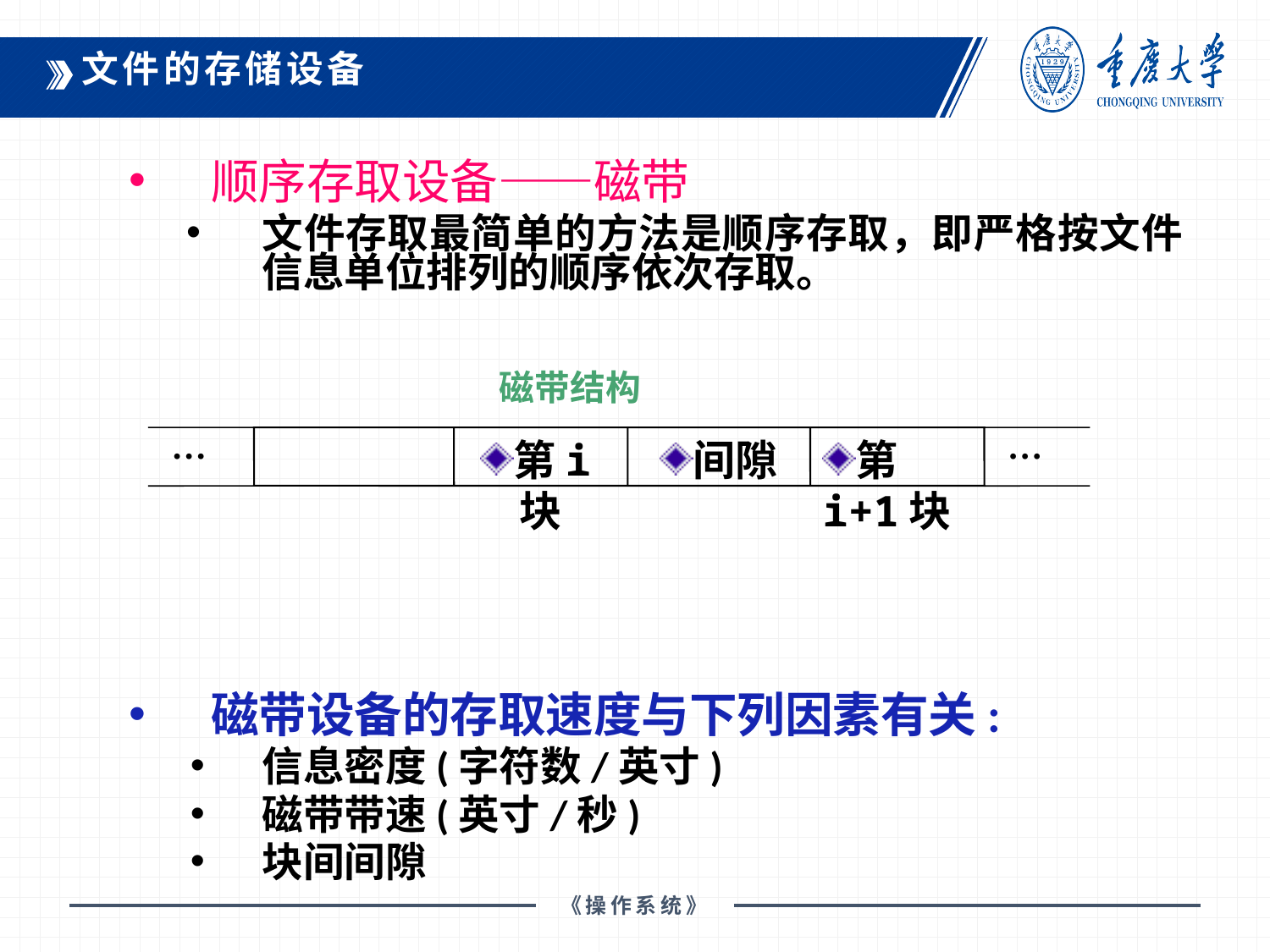

文件的存储设备
顺序存取设备——磁带
文件存取最简单的方法是顺序存取，即严格按文件信息单位排列的顺序依次存取。

磁带设备的存取速度与下列因素有关:
信息密度(字符数/英寸)
磁带带速(英寸/秒)
块间间隙

磁带结构
…
…

第i块

间隙

第i+1块